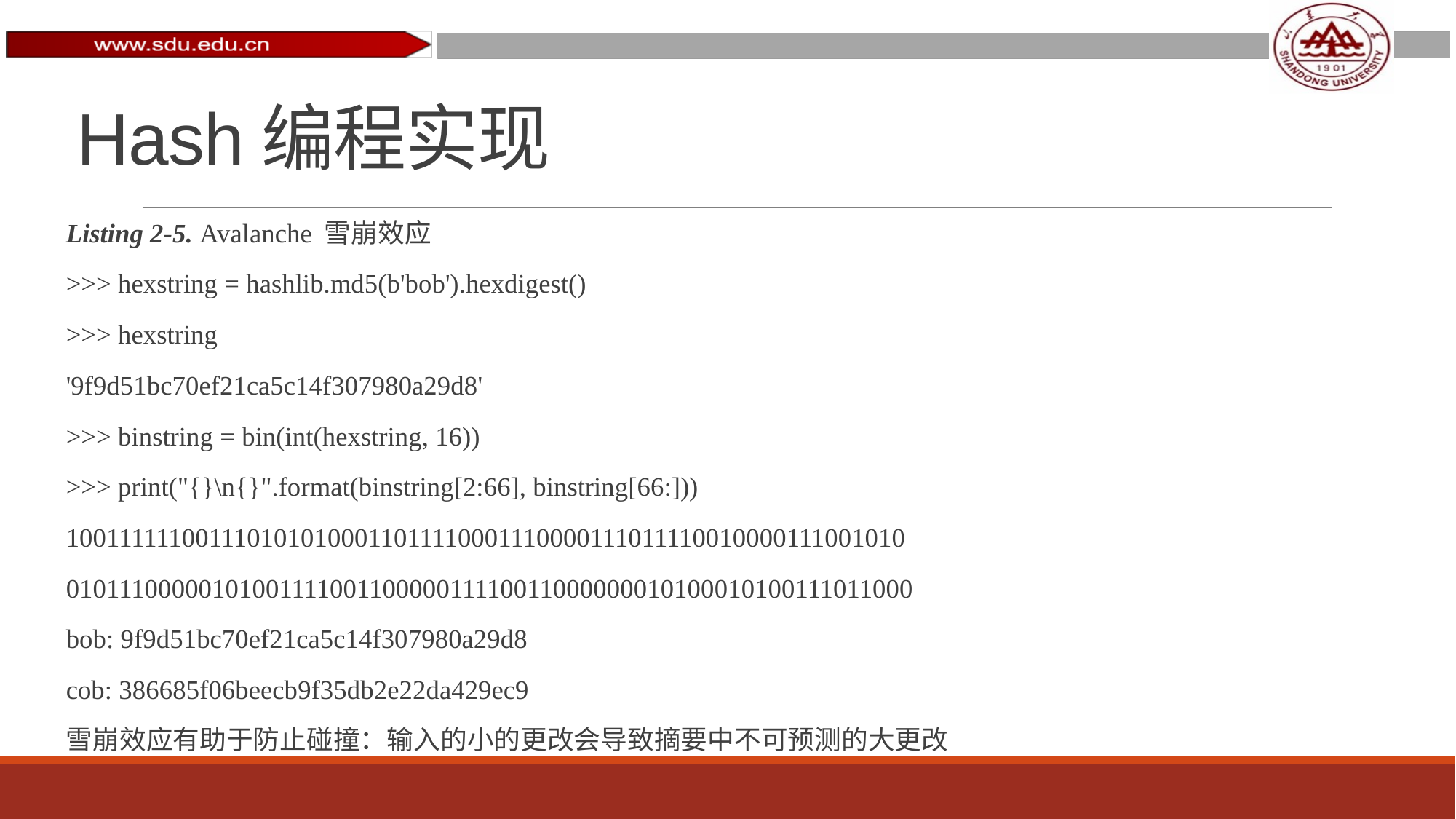

# Hash编程实现
Listing 2-5. Avalanche 雪崩效应
>>> hexstring = hashlib.md5(b'bob').hexdigest()
>>> hexstring
'9f9d51bc70ef21ca5c14f307980a29d8'
>>> binstring = bin(int(hexstring, 16))
>>> print("{}\n{}".format(binstring[2:66], binstring[66:]))
1001111110011101010100011011110001110000111011110010000111001010
0101110000010100111100110000011110011000000010100010100111011000
bob: 9f9d51bc70ef21ca5c14f307980a29d8
cob: 386685f06beecb9f35db2e22da429ec9
雪崩效应有助于防止碰撞：输入的小的更改会导致摘要中不可预测的大更改